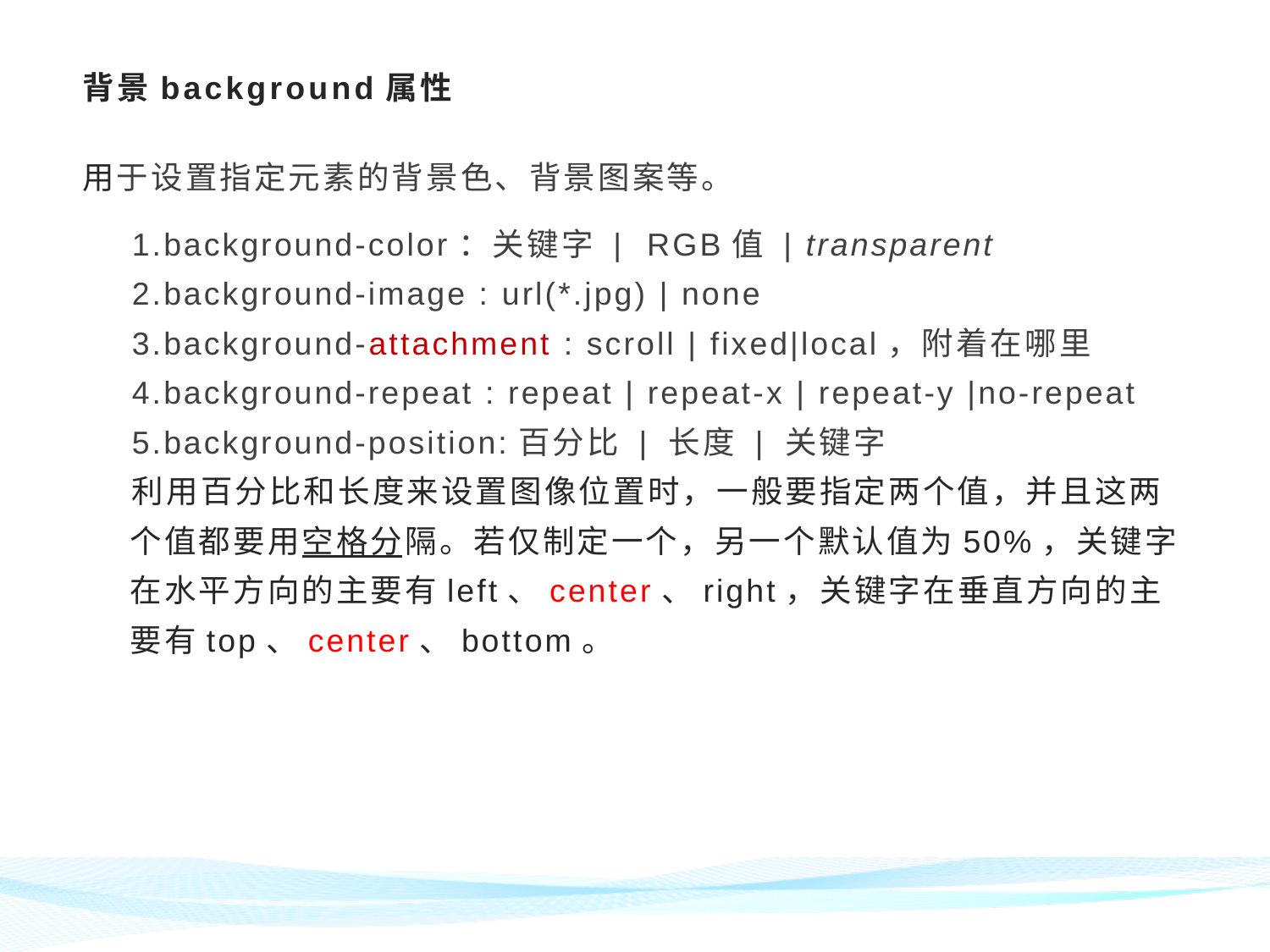

# 背景background属性
用于设置指定元素的背景色、背景图案等。
1.background-color：关键字 |  RGB值 | transparent
2.background-image : url(*.jpg) | none
3.background-attachment : scroll | fixed|local，附着在哪里
4.background-repeat : repeat | repeat-x | repeat-y |no-repeat
5.background-position:百分比 | 长度 | 关键字
利用百分比和长度来设置图像位置时，一般要指定两个值，并且这两个值都要用空格分隔。若仅制定一个，另一个默认值为50%，关键字在水平方向的主要有left、center、right，关键字在垂直方向的主要有top、center、bottom。